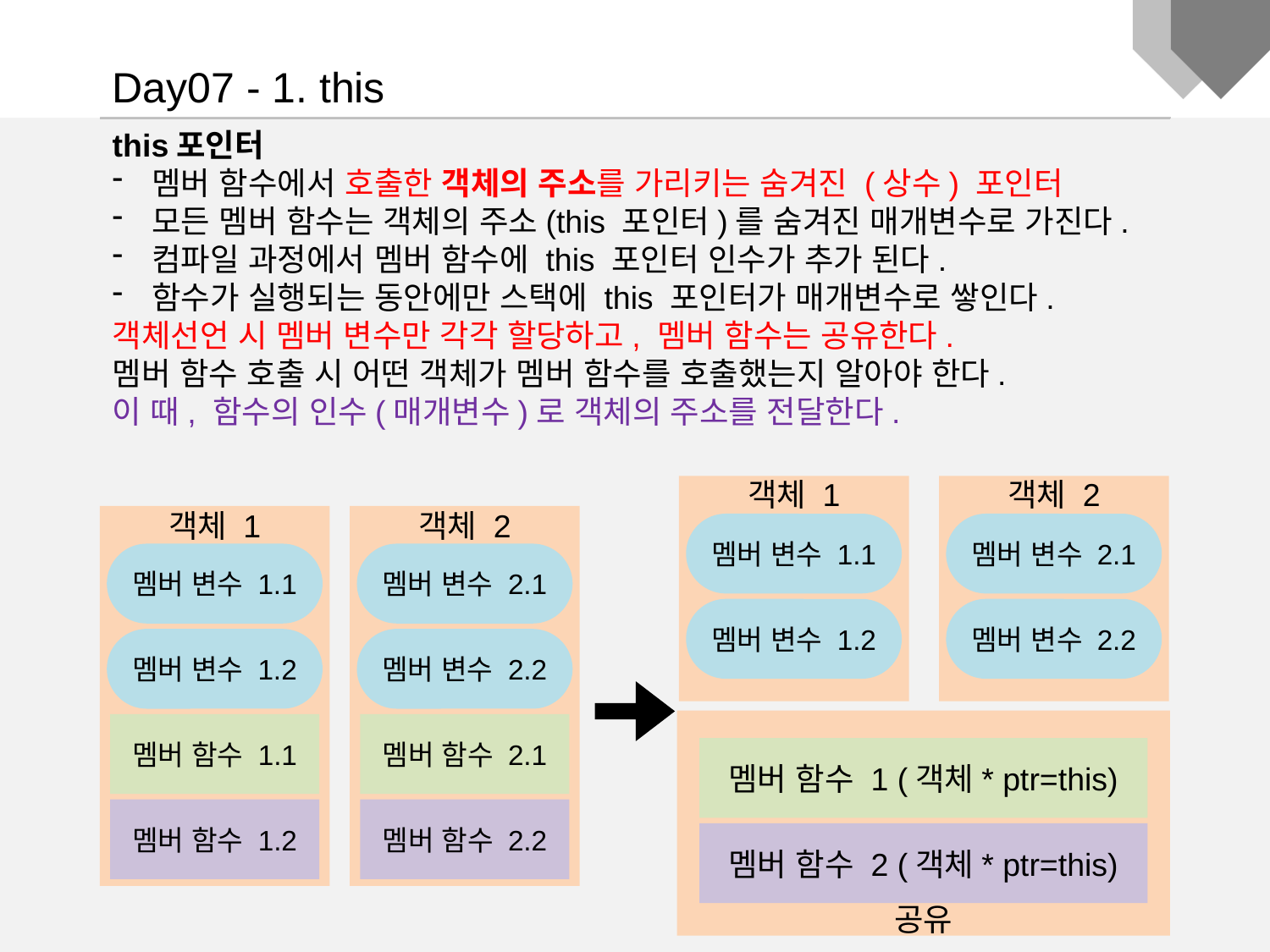

Day07 - 1. this
this포인터
멤버 함수에서 호출한 객체의 주소를 가리키는 숨겨진 (상수) 포인터
모든 멤버 함수는 객체의 주소(this 포인터)를 숨겨진 매개변수로 가진다.
컴파일 과정에서 멤버 함수에 this 포인터 인수가 추가 된다.
함수가 실행되는 동안에만 스택에 this 포인터가 매개변수로 쌓인다.
객체선언 시 멤버 변수만 각각 할당하고, 멤버 함수는 공유한다.
멤버 함수 호출 시 어떤 객체가 멤버 함수를 호출했는지 알아야 한다.
이 때, 함수의 인수(매개변수)로 객체의 주소를 전달한다.
객체 1

객체 2

멤버 변수 1.1
멤버 변수 2.1
멤버 변수 1.2
멤버 변수 2.2

공유
멤버 함수 1 (객체* ptr=this)
멤버 함수 2 (객체* ptr=this)
객체 1

멤버 변수 1.1
멤버 변수 1.2
멤버 함수 1.1
멤버 함수 1.2
객체 2

멤버 변수 2.1
멤버 변수 2.2
멤버 함수 2.1
멤버 함수 2.2